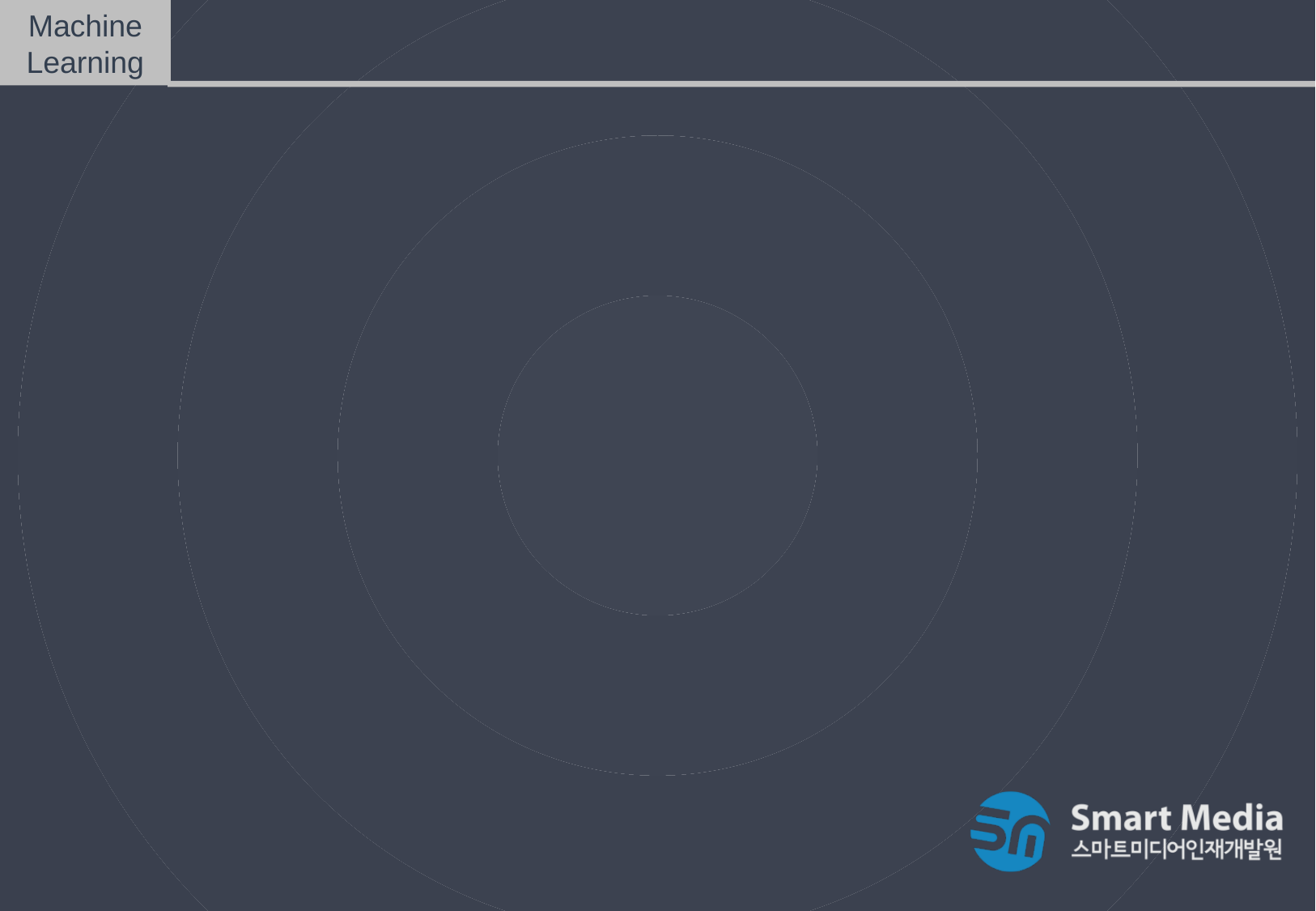

Machine Learning
Linear Model - Regression 실습 : ex05

Gradient descent algorithm을
사용해서 가중치를 구해보자